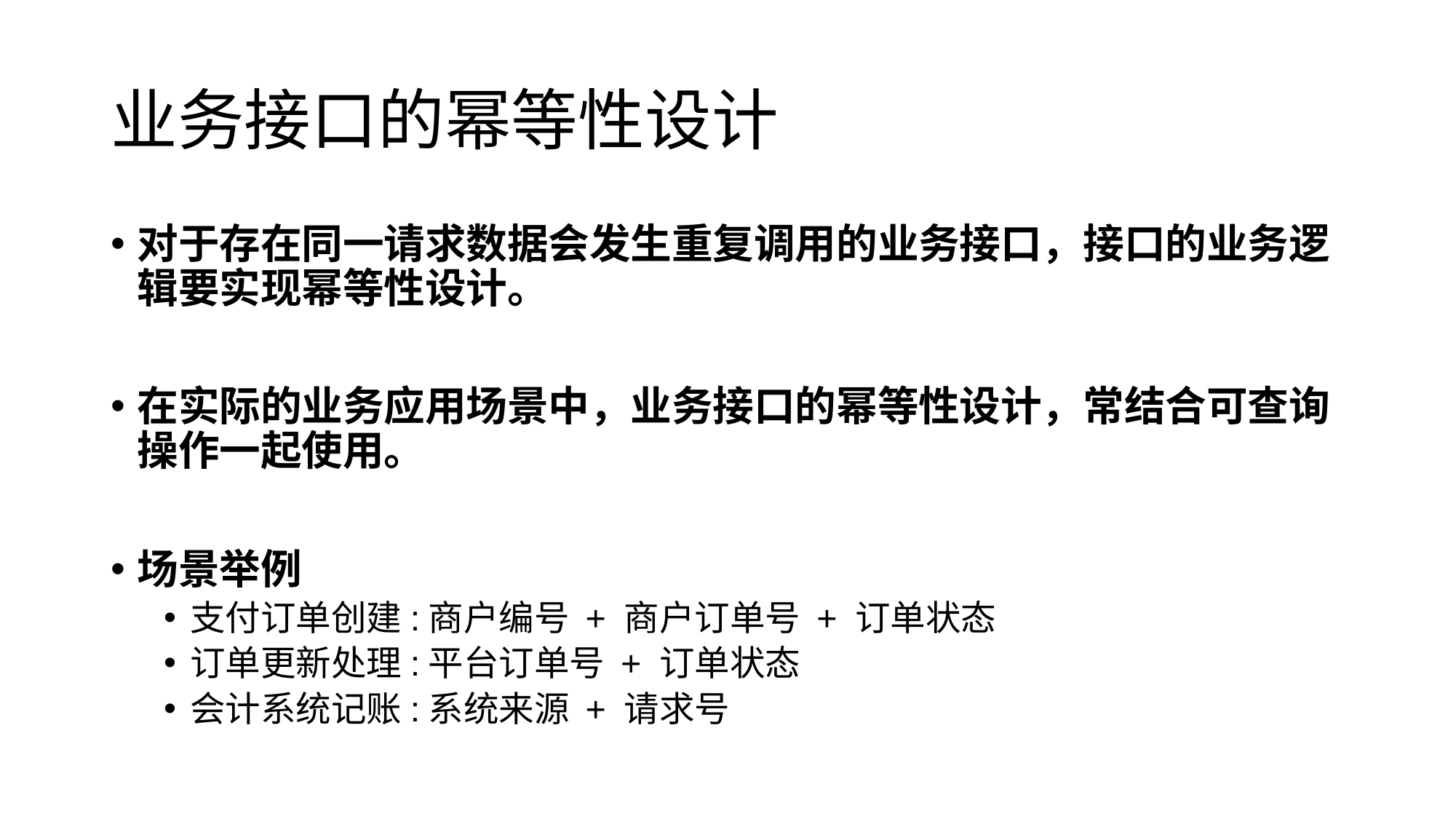

# 业务接口的幂等性设计
对于存在同一请求数据会发生重复调用的业务接口，接口的业务逻辑要实现幂等性设计。

在实际的业务应用场景中，业务接口的幂等性设计，常结合可查询操作一起使用。

场景举例
支付订单创建:商户编号 + 商户订单号 + 订单状态
订单更新处理:平台订单号 + 订单状态
会计系统记账:系统来源 + 请求号